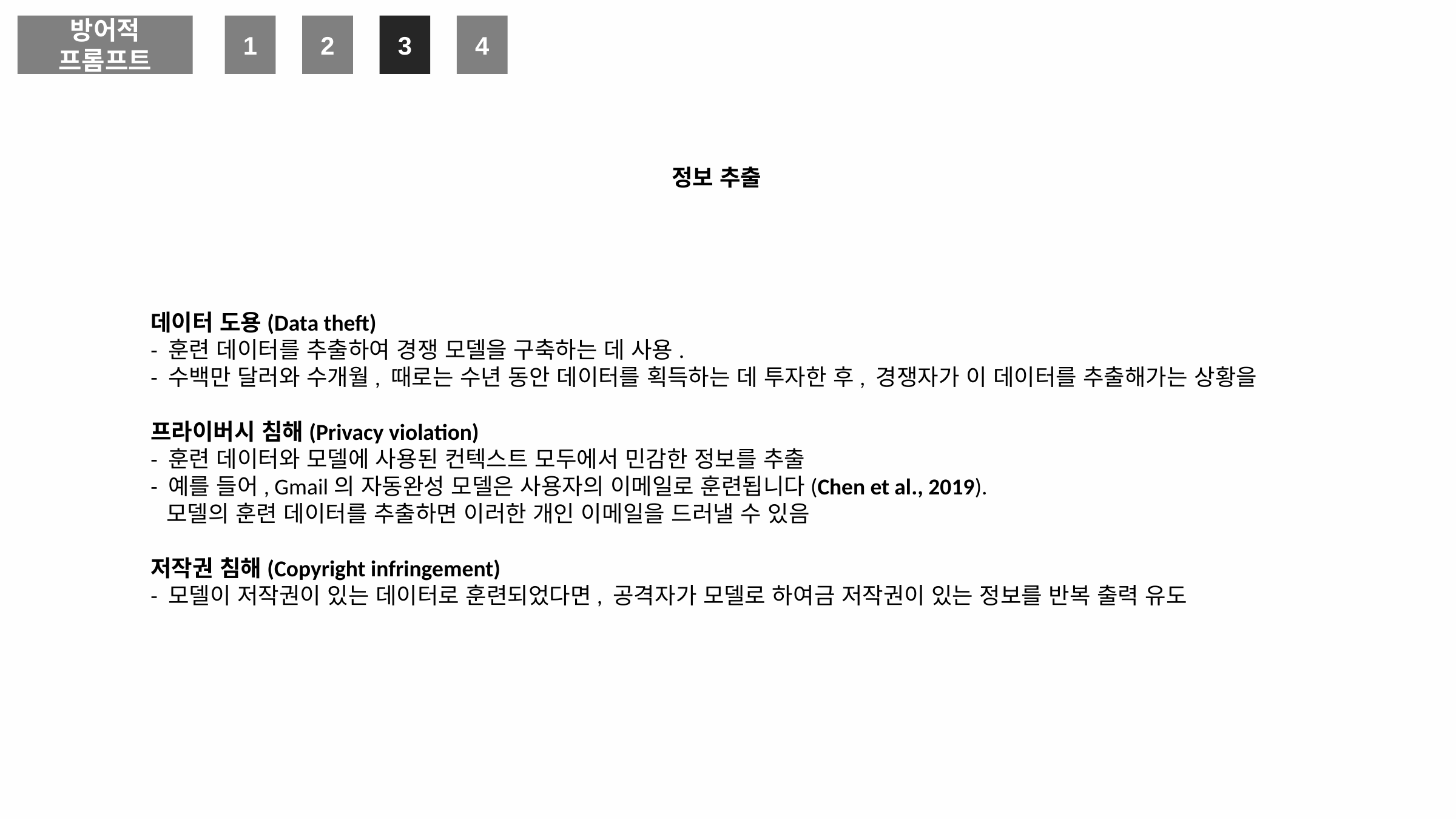

방어적 프롬프트
1
2
3
4
정보 추출
데이터 도용(Data theft)
- 훈련 데이터를 추출하여 경쟁 모델을 구축하는 데 사용.
- 수백만 달러와 수개월, 때로는 수년 동안 데이터를 획득하는 데 투자한 후, 경쟁자가 이 데이터를 추출해가는 상황을

프라이버시 침해(Privacy violation)
- 훈련 데이터와 모델에 사용된 컨텍스트 모두에서 민감한 정보를 추출
- 예를 들어, Gmail의 자동완성 모델은 사용자의 이메일로 훈련됩니다(Chen et al., 2019).
  모델의 훈련 데이터를 추출하면 이러한 개인 이메일을 드러낼 수 있음

저작권 침해(Copyright infringement)
- 모델이 저작권이 있는 데이터로 훈련되었다면, 공격자가 모델로 하여금 저작권이 있는 정보를 반복 출력 유도